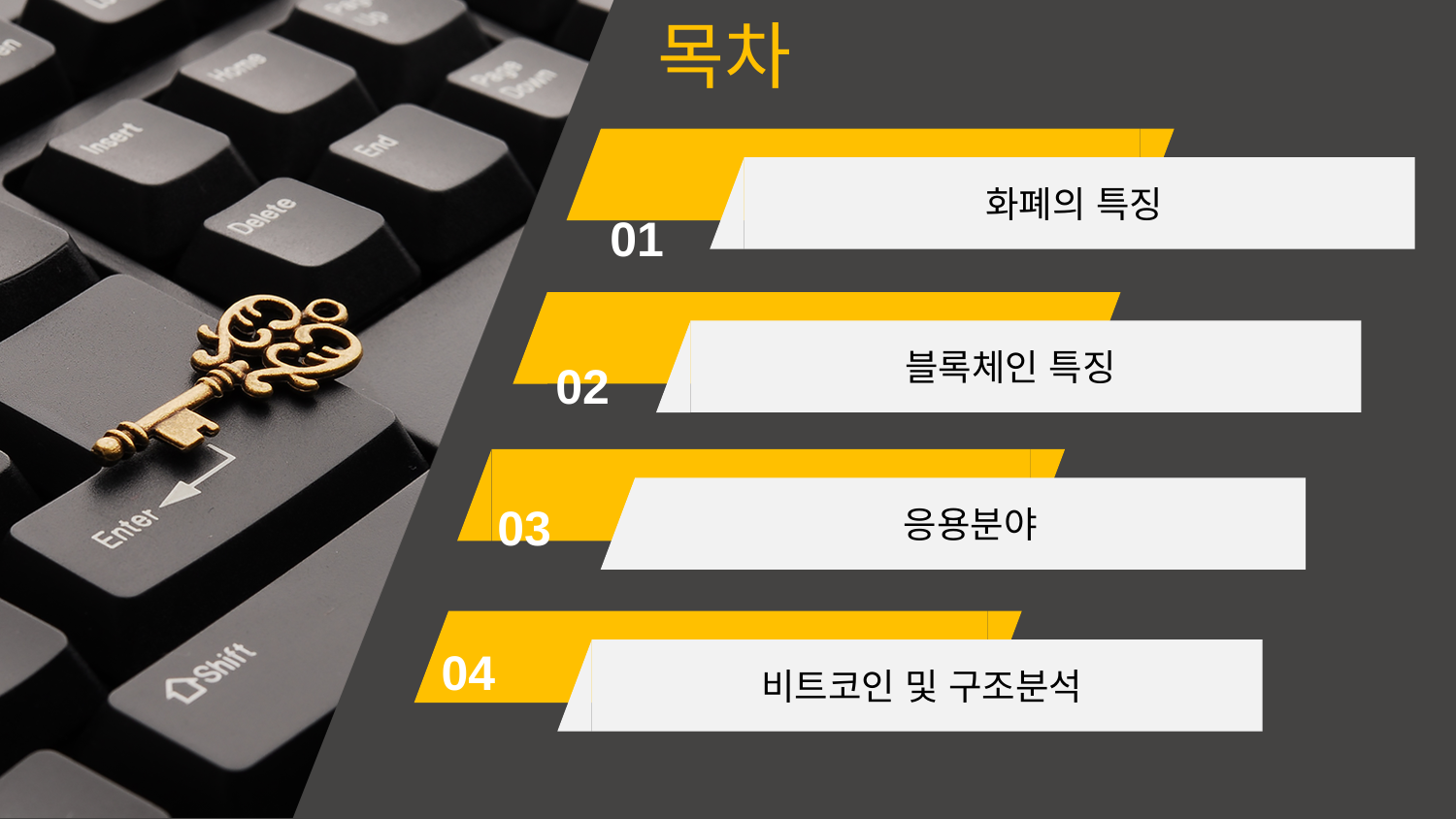

목차

화폐의 특징

01

블록체인 특징

02

응용분야

03

비트코인 및 구조분석

04